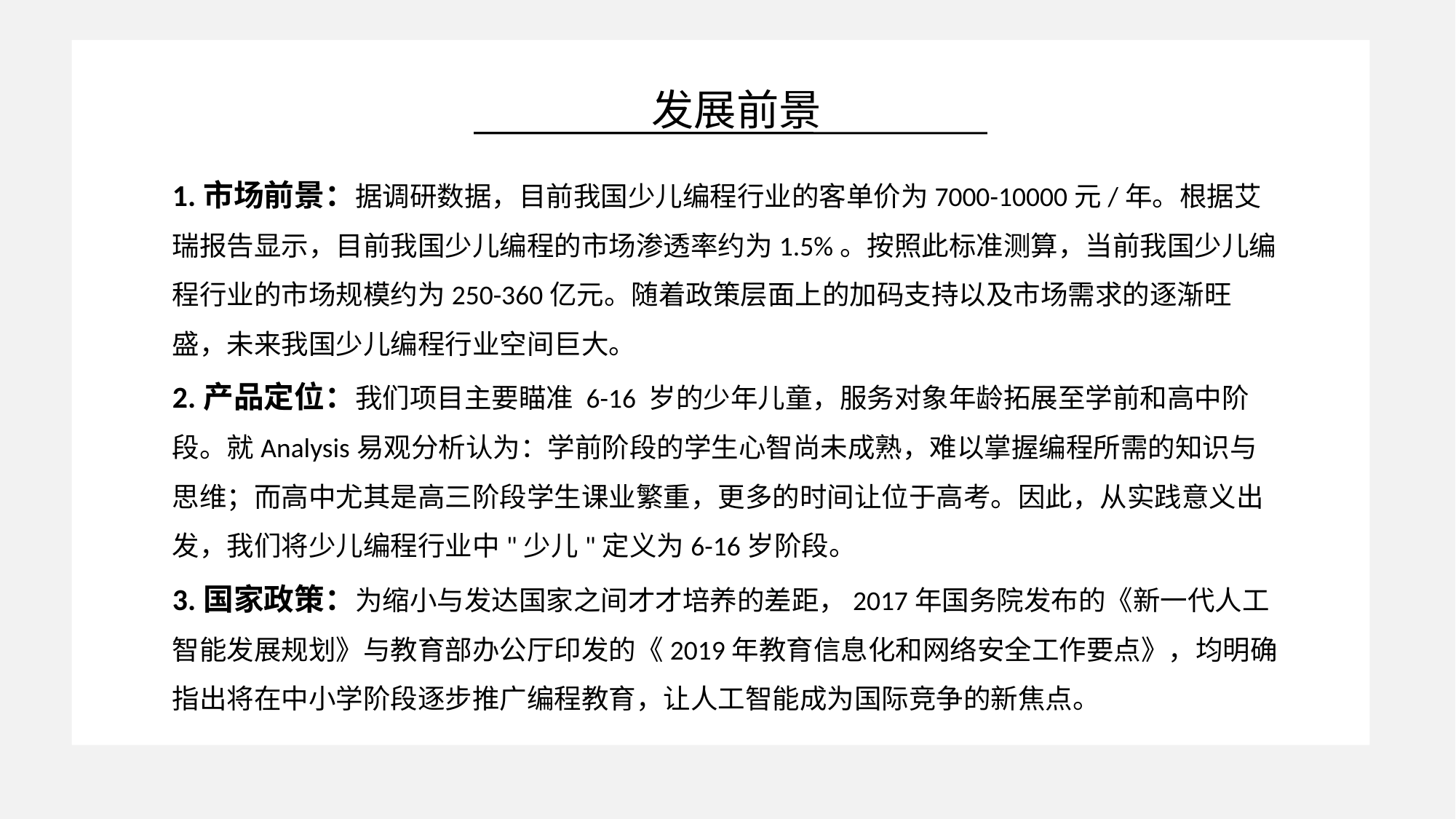

发展前景

1.市场前景：据调研数据，目前我国少儿编程行业的客单价为7000-10000元/年。根据艾瑞报告显示，目前我国少儿编程的市场渗透率约为1.5%。按照此标准测算，当前我国少儿编程行业的市场规模约为250-360亿元。随着政策层面上的加码支持以及市场需求的逐渐旺盛，未来我国少儿编程行业空间巨大。
2.产品定位：我们项目主要瞄准 6-16 岁的少年儿童，服务对象年龄拓展至学前和高中阶段。就Analysis易观分析认为：学前阶段的学生心智尚未成熟，难以掌握编程所需的知识与思维；而高中尤其是高三阶段学生课业繁重，更多的时间让位于高考。因此，从实践意义出发，我们将少儿编程行业中"少儿"定义为6-16岁阶段。
3.国家政策：为缩小与发达国家之间才才培养的差距，2017年国务院发布的《新一代人工智能发展规划》与教育部办公厅印发的《2019年教育信息化和网络安全工作要点》，均明确指出将在中小学阶段逐步推广编程教育，让人工智能成为国际竞争的新焦点。